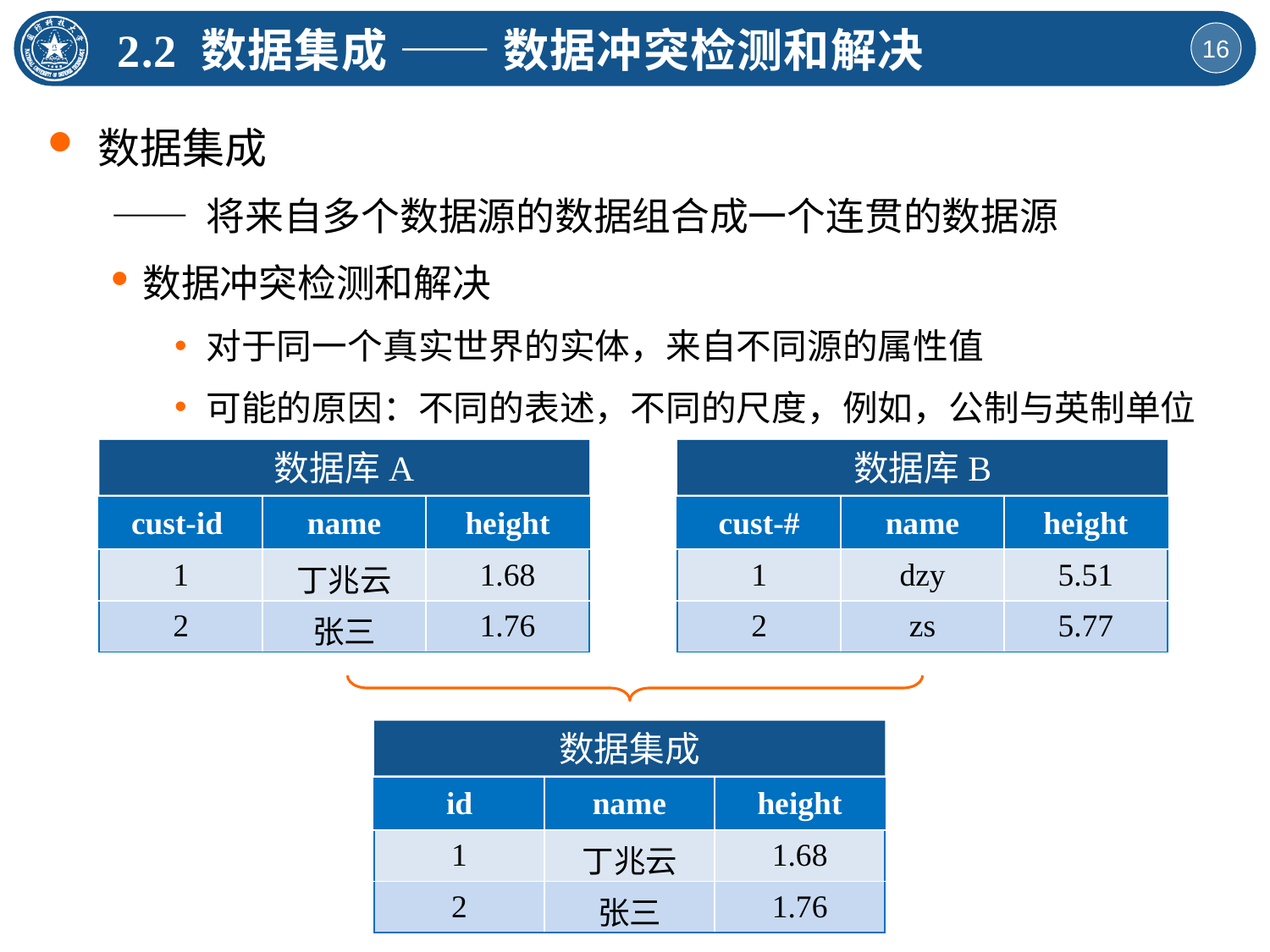

2.2 数据集成 —— 数据冲突检测和解决
数据集成
—— 将来自多个数据源的数据组合成一个连贯的数据源
数据冲突检测和解决
对于同一个真实世界的实体，来自不同源的属性值
可能的原因：不同的表述，不同的尺度，例如，公制与英制单位

数据库A
数据库B
| cust-id | name | height |
| --- | --- | --- |
| 1 | 丁兆云 | 1.68 |
| 2 | 张三 | 1.76 |
| cust-# | name | height |
| --- | --- | --- |
| 1 | dzy | 5.51 |
| 2 | zs | 5.77 |
数据集成
| id | name | height |
| --- | --- | --- |
| 1 | 丁兆云 | 1.68 |
| 2 | 张三 | 1.76 |